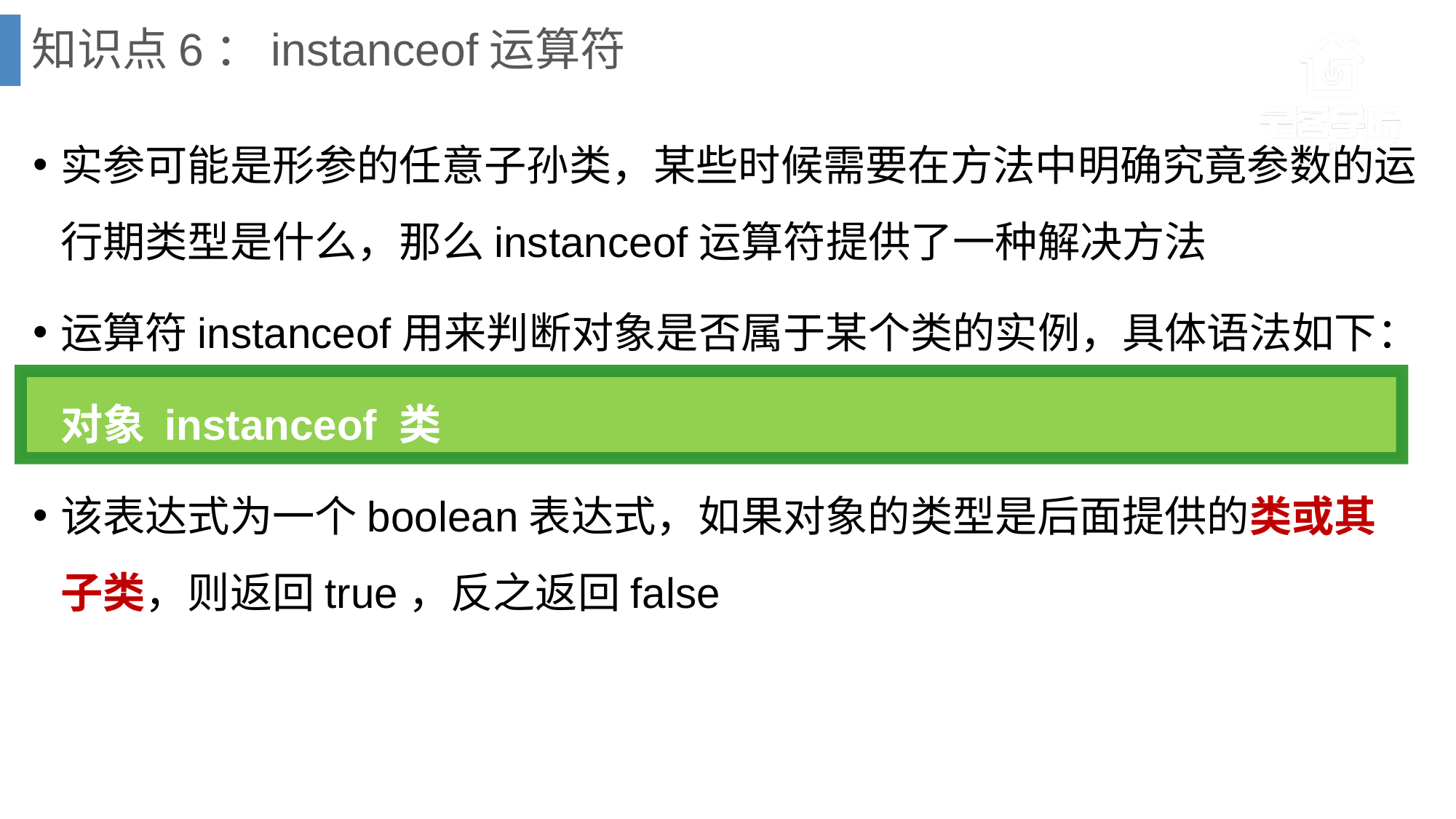

# 知识点6：instanceof运算符
实参可能是形参的任意子孙类，某些时候需要在方法中明确究竟参数的运行期类型是什么，那么instanceof运算符提供了一种解决方法
运算符instanceof用来判断对象是否属于某个类的实例，具体语法如下：
	对象 instanceof 类
该表达式为一个boolean表达式，如果对象的类型是后面提供的类或其子类，则返回true，反之返回false